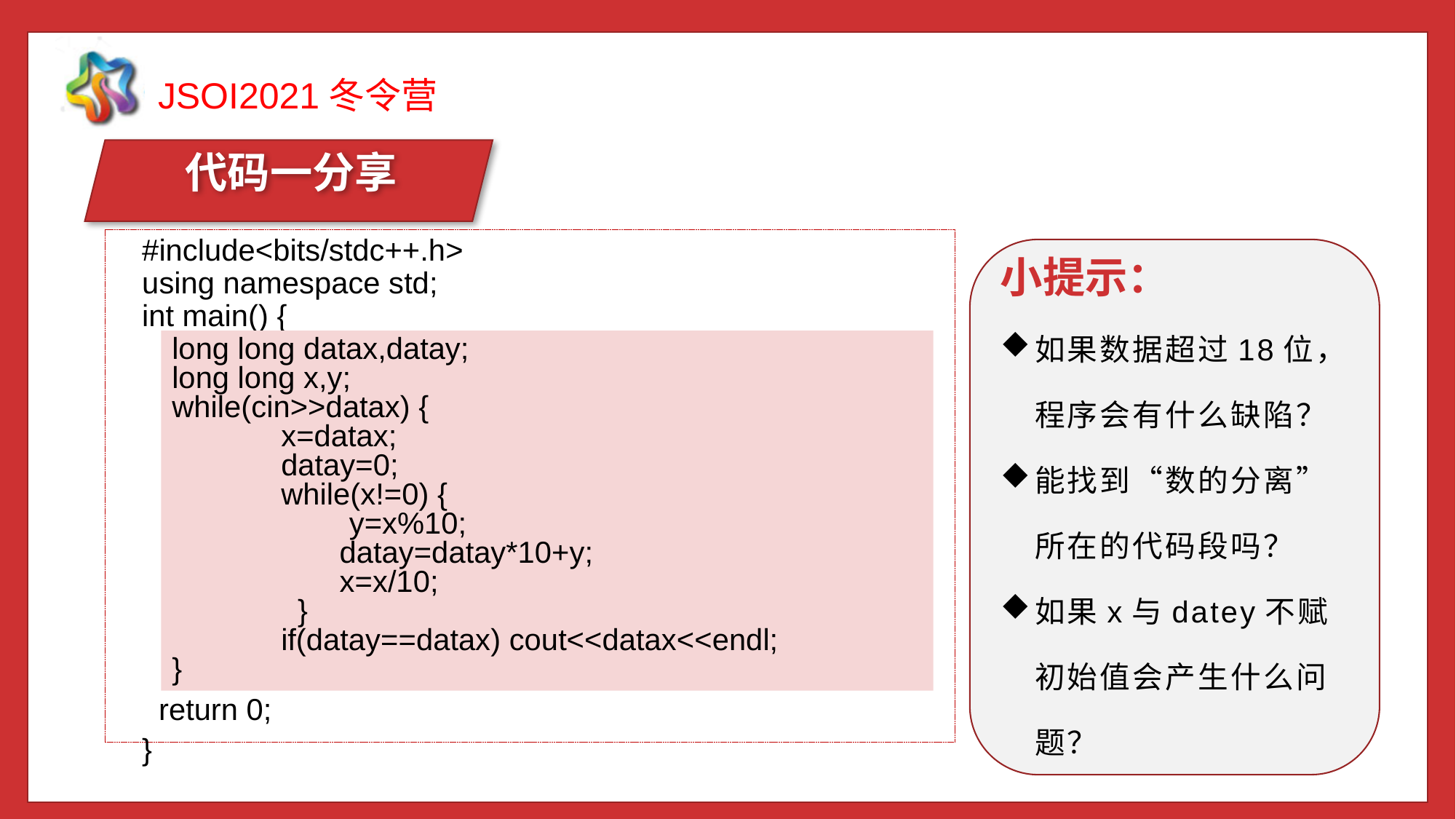

代码一分享

#include<bits/stdc++.h>
using namespace std;
int main() {

  return 0;
}

小提示：
如果数据超过18位，程序会有什么缺陷？
能找到“数的分离”所在的代码段吗？
如果x与datey不赋初始值会产生什么问题？

long long datax,datay;
long long x,y;
while(cin>>datax) {
	x=datax;
	datay=0;
	while(x!=0) {
	　　y=x%10;
	       datay=datay*10+y;
	       x=x/10;
	  }
	if(datay==datax) cout<<datax<<endl;
}